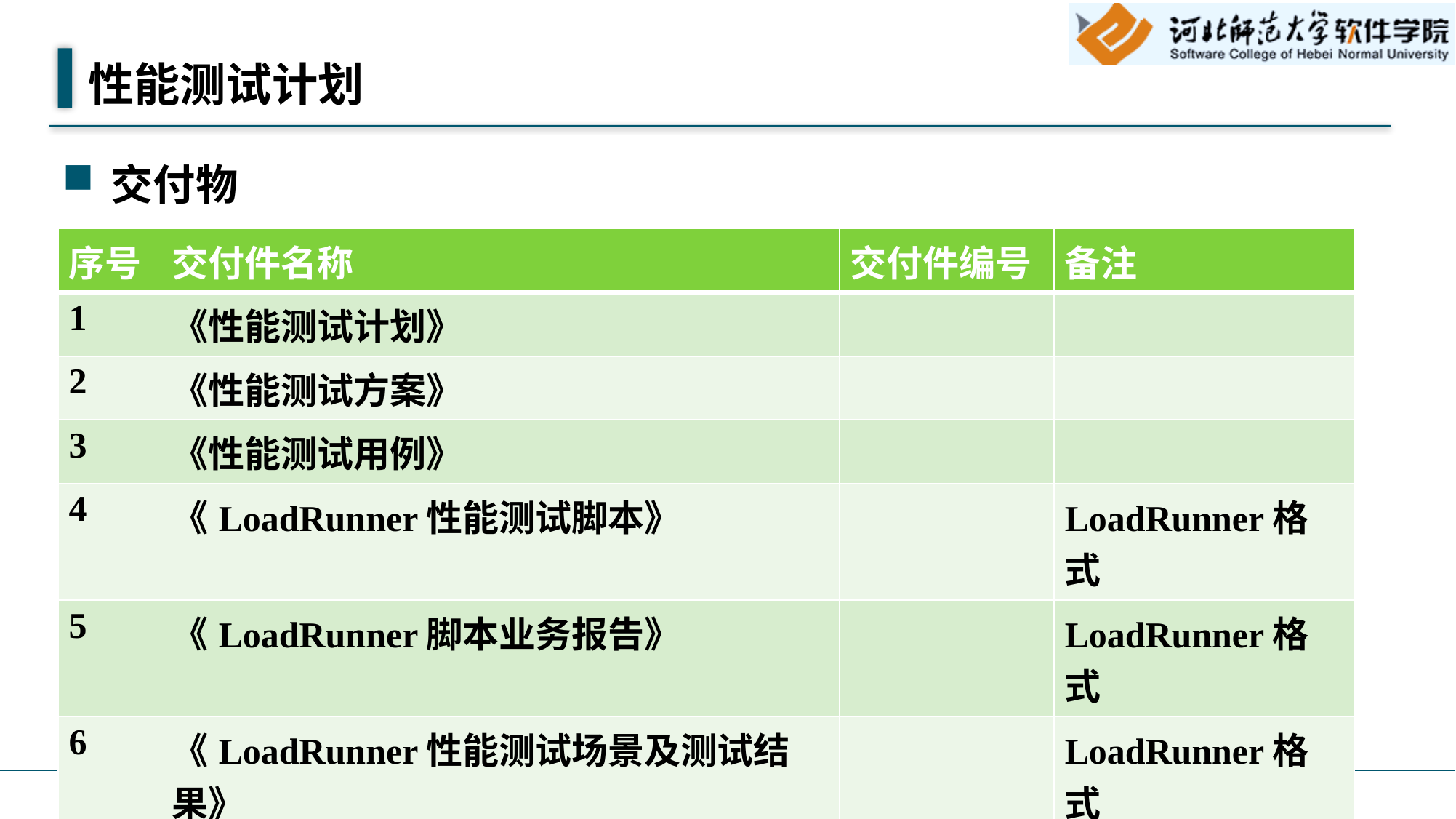

# 性能测试计划
交付物
| 序号 | 交付件名称 | 交付件编号 | 备注 |
| --- | --- | --- | --- |
| 1 | 《性能测试计划》 |  |  |
| 2 | 《性能测试方案》 |  |  |
| 3 | 《性能测试用例》 |  |  |
| 4 | 《LoadRunner性能测试脚本》 |  | LoadRunner格式 |
| 5 | 《LoadRunner脚本业务报告》 |  | LoadRunner格式 |
| 6 | 《LoadRunner性能测试场景及测试结果》 |  | LoadRunner格式 |
| 7 | 《性能测试报告》 |  |  |